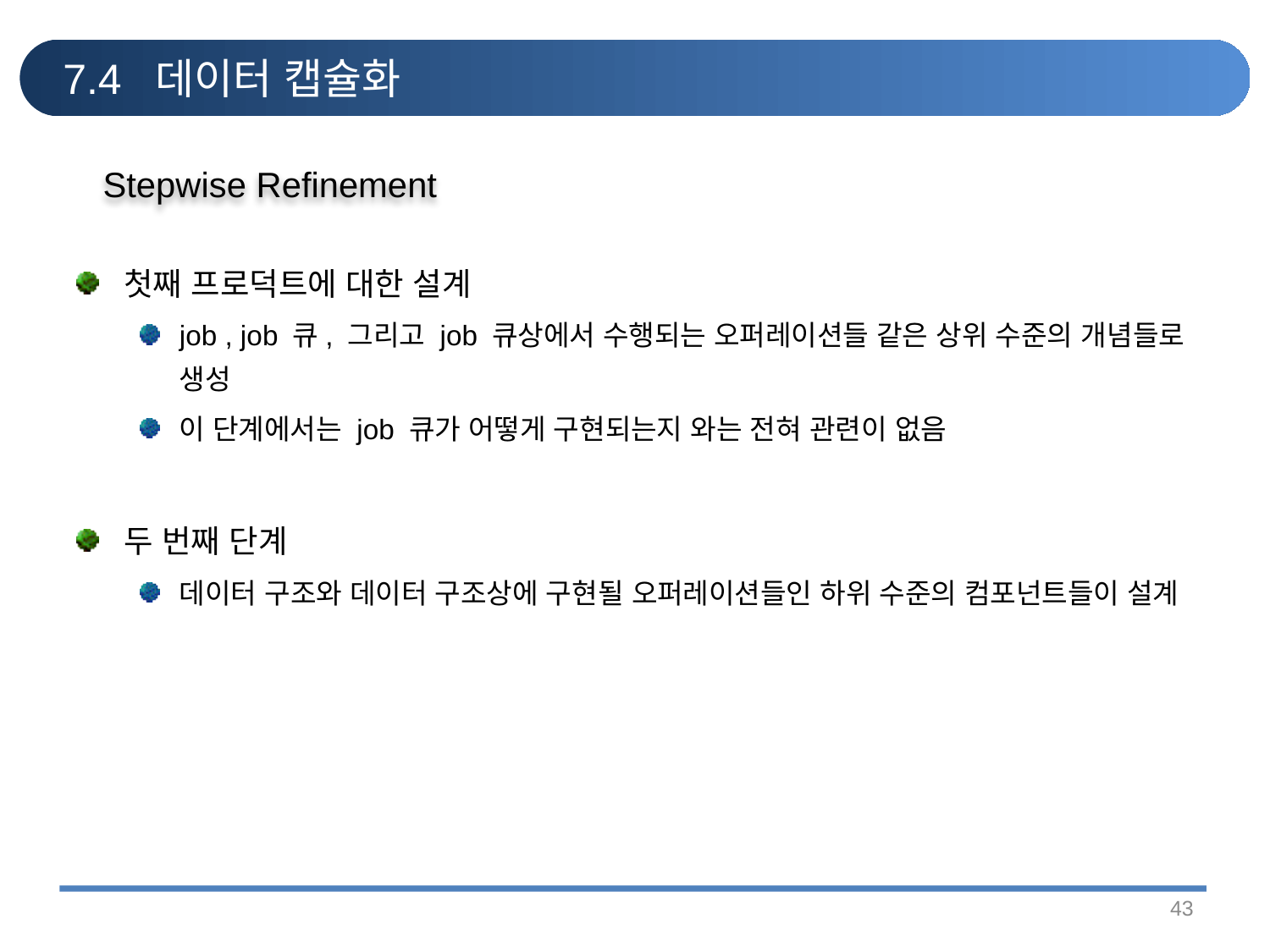

# 7.4  데이터 캡슐화
Stepwise Refinement
첫째 프로덕트에 대한 설계
job , job 큐, 그리고 job 큐상에서 수행되는 오퍼레이션들 같은 상위 수준의 개념들로 생성
이 단계에서는 job 큐가 어떻게 구현되는지 와는 전혀 관련이 없음

두 번째 단계
데이터 구조와 데이터 구조상에 구현될 오퍼레이션들인 하위 수준의 컴포넌트들이 설계
43